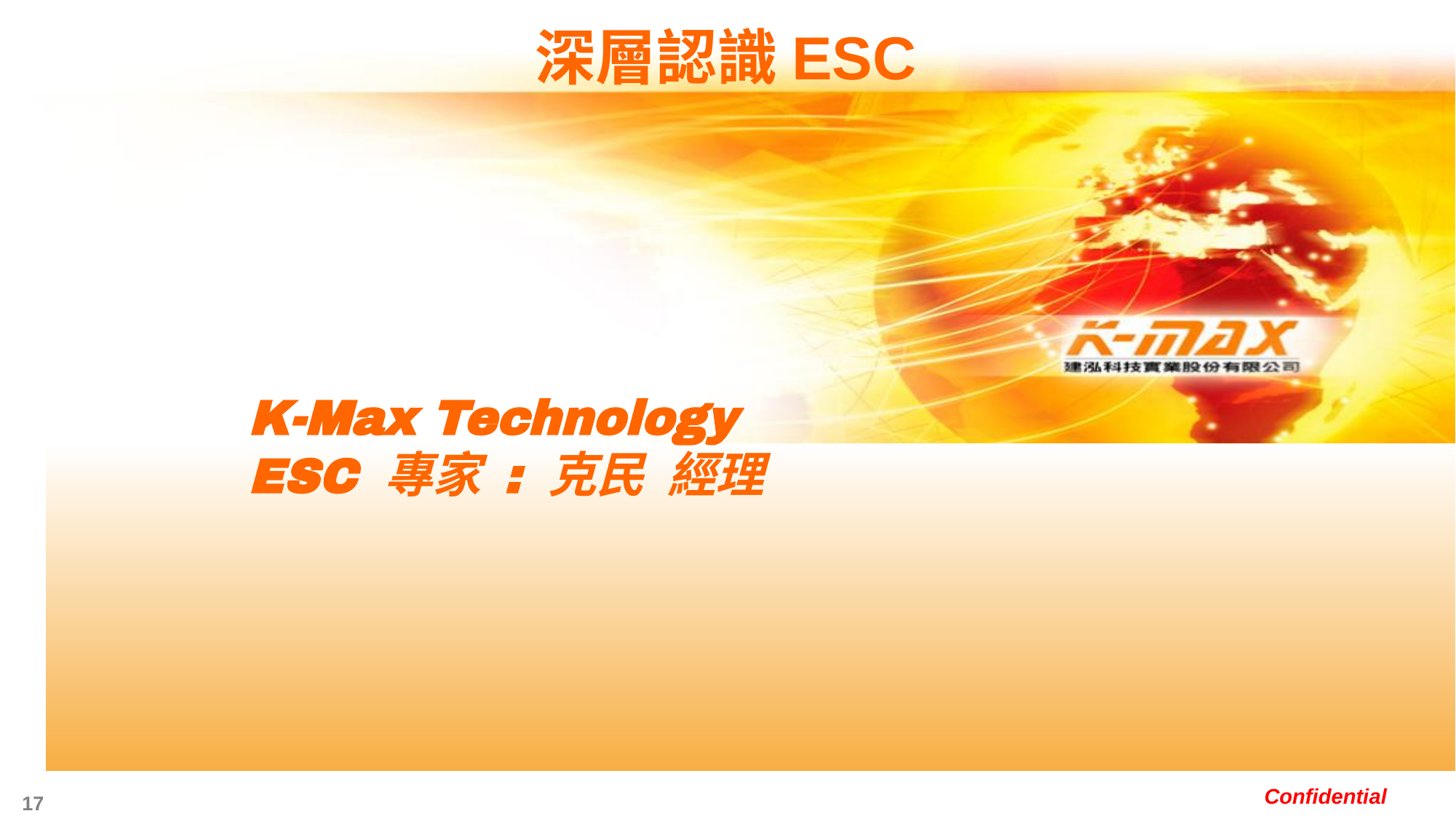

深層認識ESC

K-Max Technology
ESC 專家 : 克民  經理